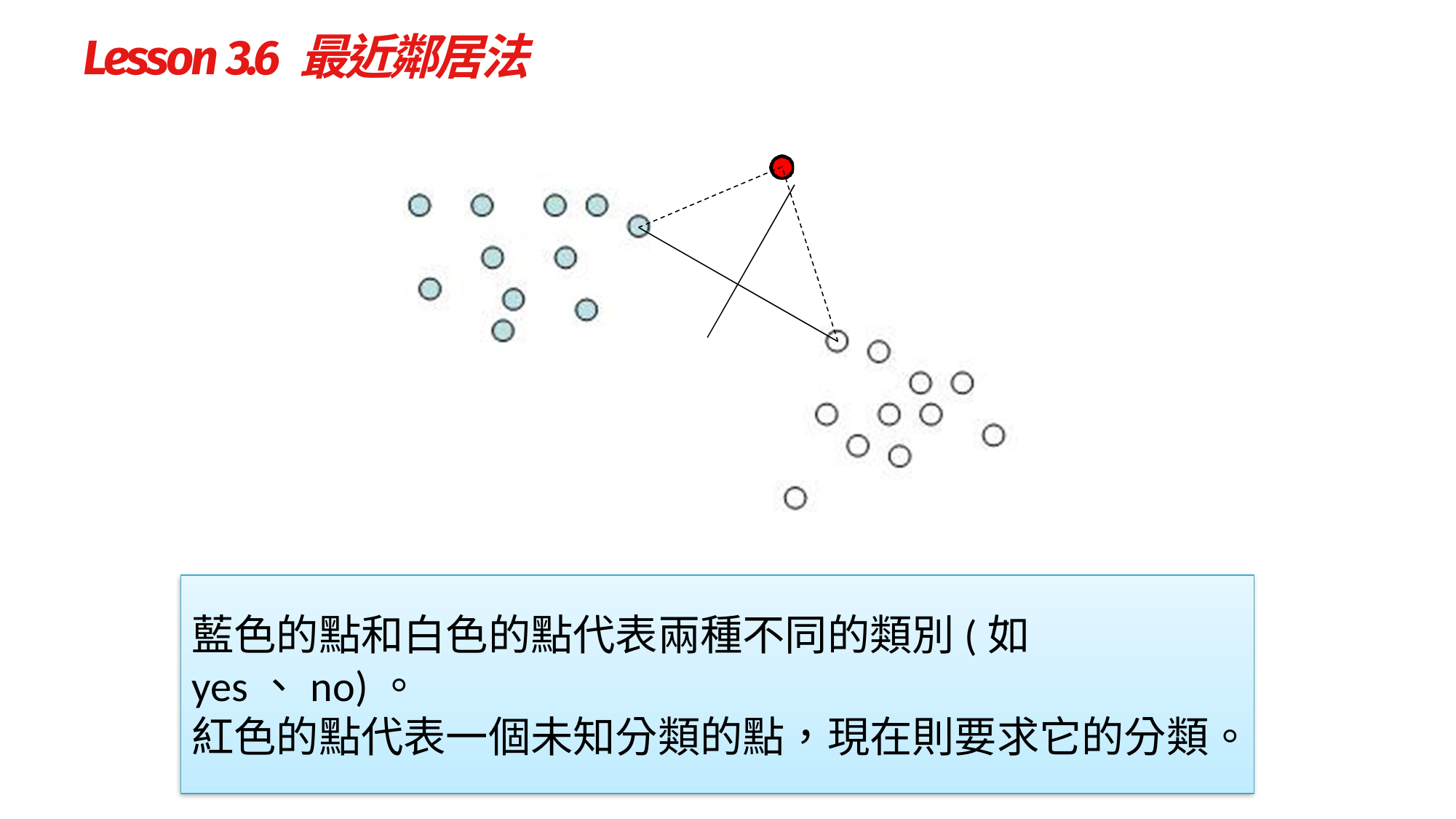

# Lesson 3.6 最近鄰居法

藍色的點和白色的點代表兩種不同的類別(如yes、no)。
紅色的點代表一個未知分類的點，現在則要求它的分類。